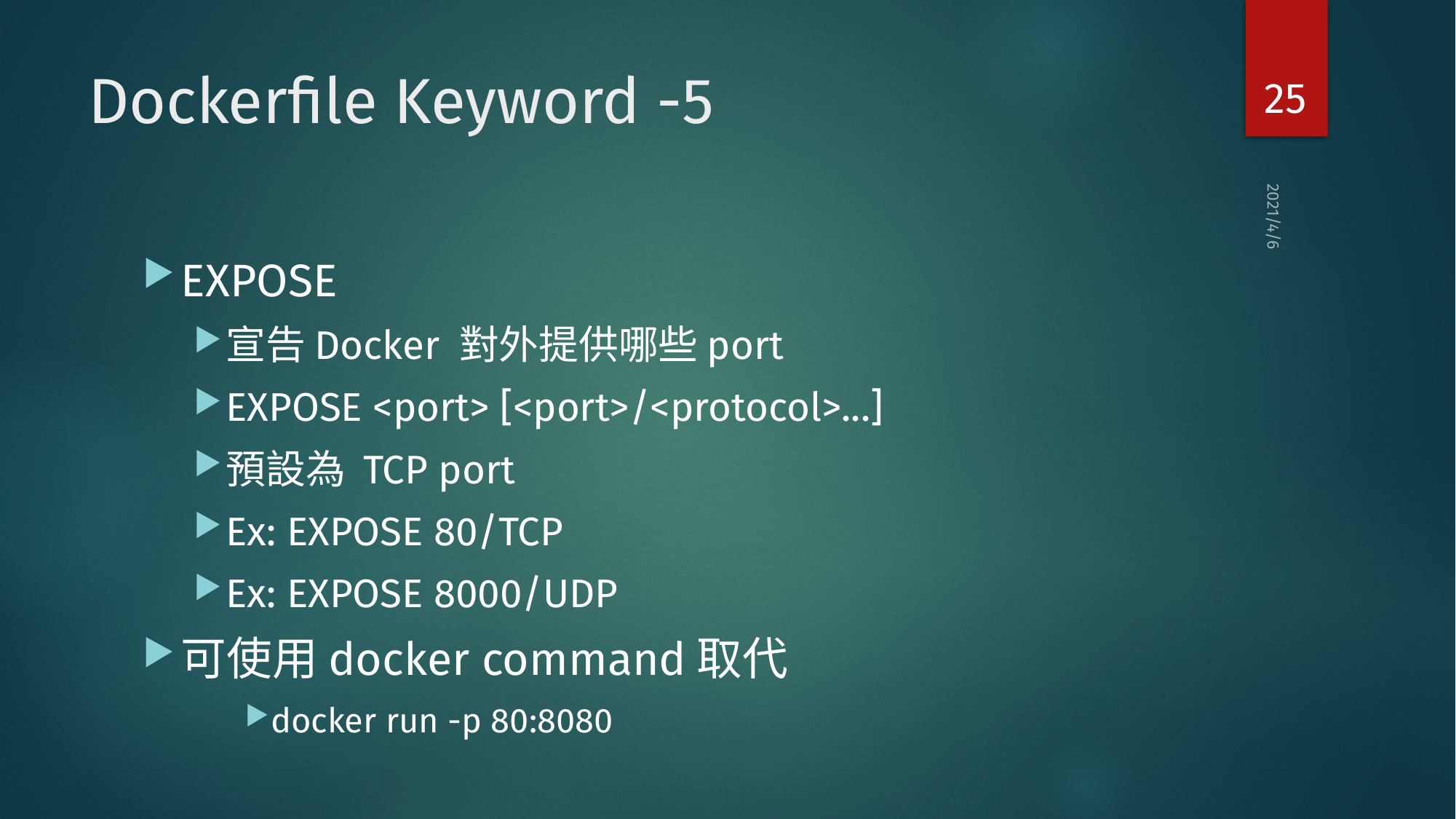

25
# Dockerfile Keyword -5
2021/4/6
EXPOSE
宣告Docker 對外提供哪些port
EXPOSE <port> [<port>/<protocol>...]
預設為 TCP port
Ex: EXPOSE 80/TCP
Ex: EXPOSE 8000/UDP
可使用docker command取代
docker run -p 80:8080